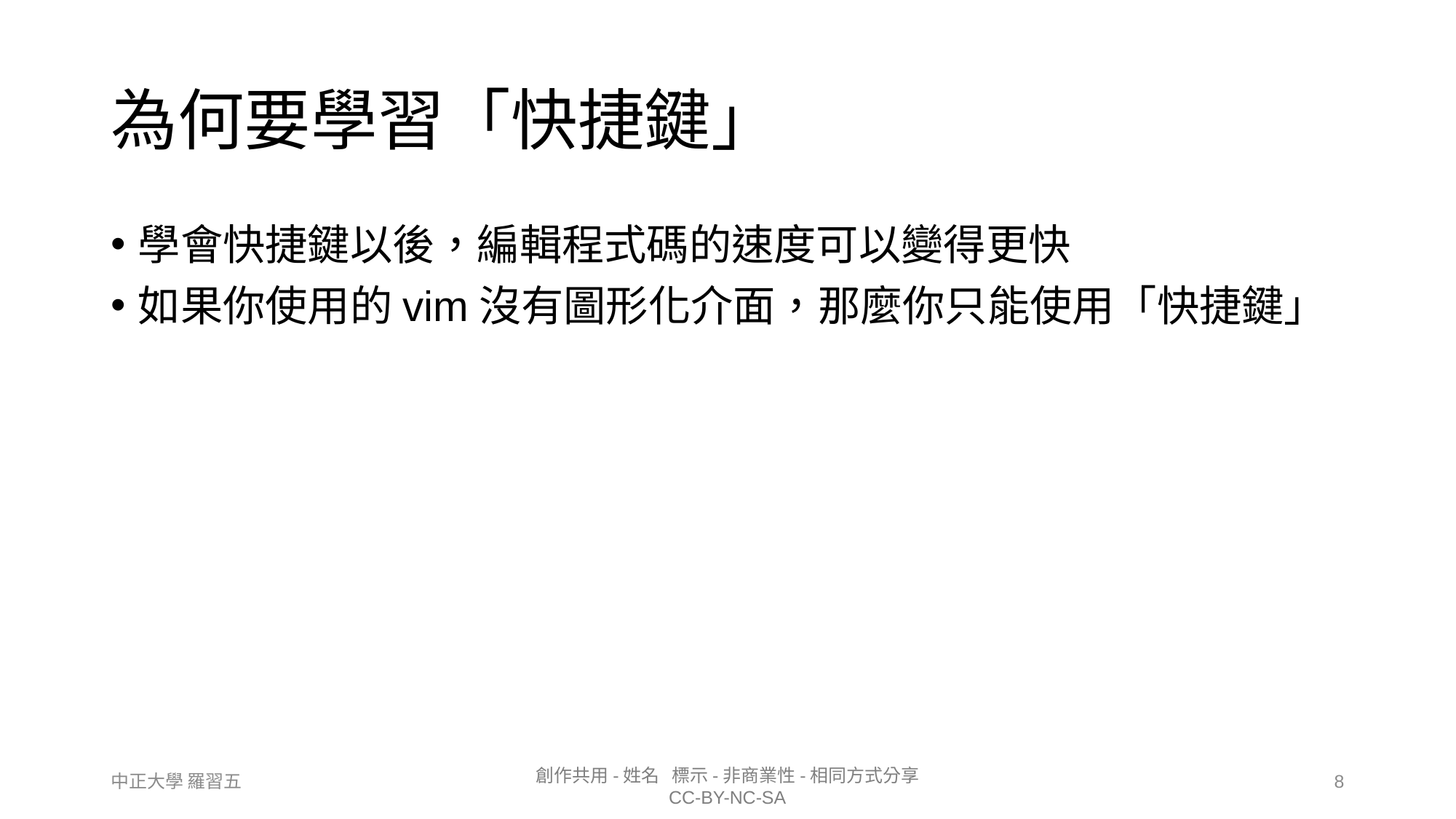

# 為何要學習「快捷鍵」
學會快捷鍵以後，編輯程式碼的速度可以變得更快
如果你使用的vim沒有圖形化介面，那麼你只能使用「快捷鍵」
8